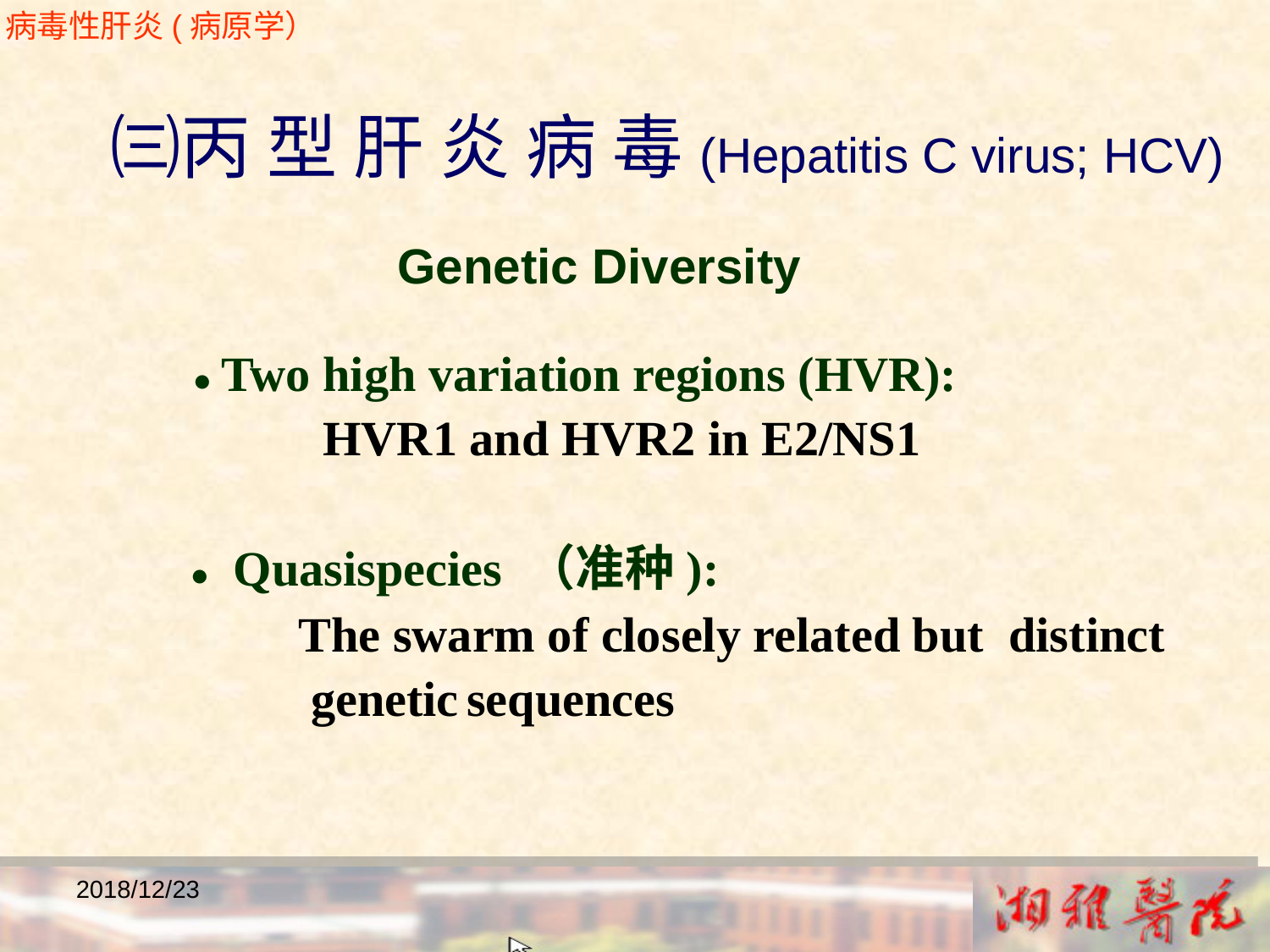

病毒性肝炎(病原学）
 ㈢丙 型 肝 炎 病 毒(Hepatitis C virus; HCV)

                                    Genetic Diversity

             ● Two high variation regions (HVR):
                    HVR1 and HVR2 in E2/NS1

              ●   Quasispecies （准种):
                  The swarm of closely related but  distinct
                   genetic sequences
2018/12/23